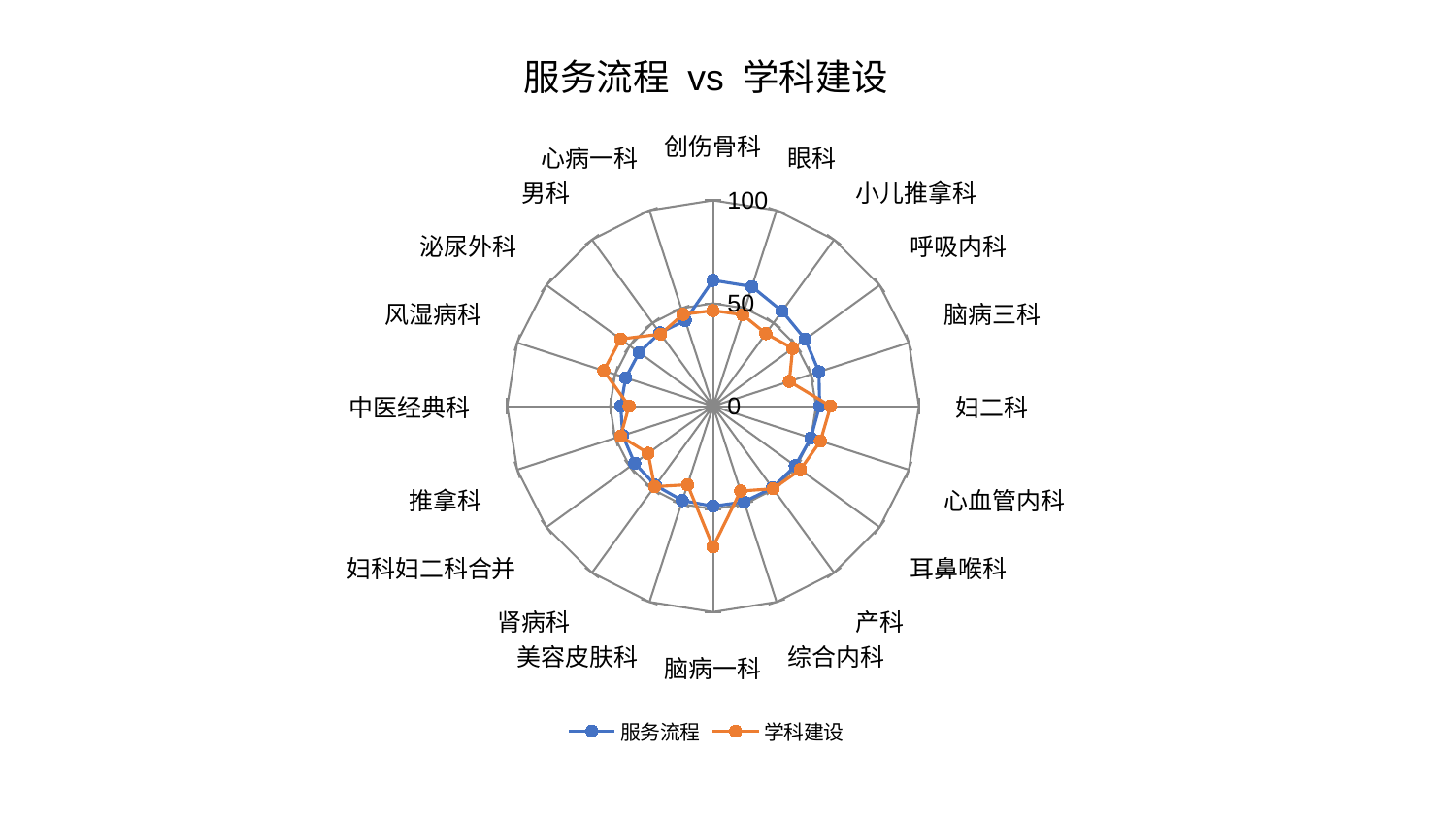

### Chart: 服务流程 vs 学科建设

| Category | 服务流程 | 学科建设 |
|---|---|---|
| 创伤骨科 | 61.16376891894468 | 46.450252269248104 |
| 眼科 | 61.11895471918926 | 46.69163992351449 |
| 小儿推拿科 | 57.08383462057492 | 43.62623646019417 |
| 呼吸内科 | 55.34408650291512 | 47.80836938317139 |
| 脑病三科 | 54.11453628340275 | 38.98113090714721 |
| 妇二科 | 51.76422330940092 | 57.131377933463426 |
| 心血管内科 | 49.957376645078156 | 54.84298180421985 |
| 耳鼻喉科 | 49.32401370179849 | 52.46141112643265 |
| 产科 | 49.046441416702734 | 49.603089188994154 |
| 综合内科 | 48.860899163253215 | 43.3280909303677 |
| 脑病一科 | 48.60277881422621 | 68.38467501444802 |
| 美容皮肤科 | 48.208187452555975 | 40.11709239688799 |
| 肾病科 | 47.59114033150776 | 48.31720135113806 |
| 妇科妇二科合并 | 47.08069662573476 | 38.97650562833167 |
| 推拿科 | 46.11172196932235 | 47.23320157829313 |
| 中医经典科 | 44.83755671534094 | 40.79129714587952 |
| 风湿病科 | 44.6305661573776 | 55.81133038824216 |
| 泌尿外科 | 44.340685158841666 | 55.549706773927625 |
| 男科 | 44.00826949594723 | 43.32228767473705 |
| 心病一科 | 43.78566306972093 | 46.966003482482755 |
59